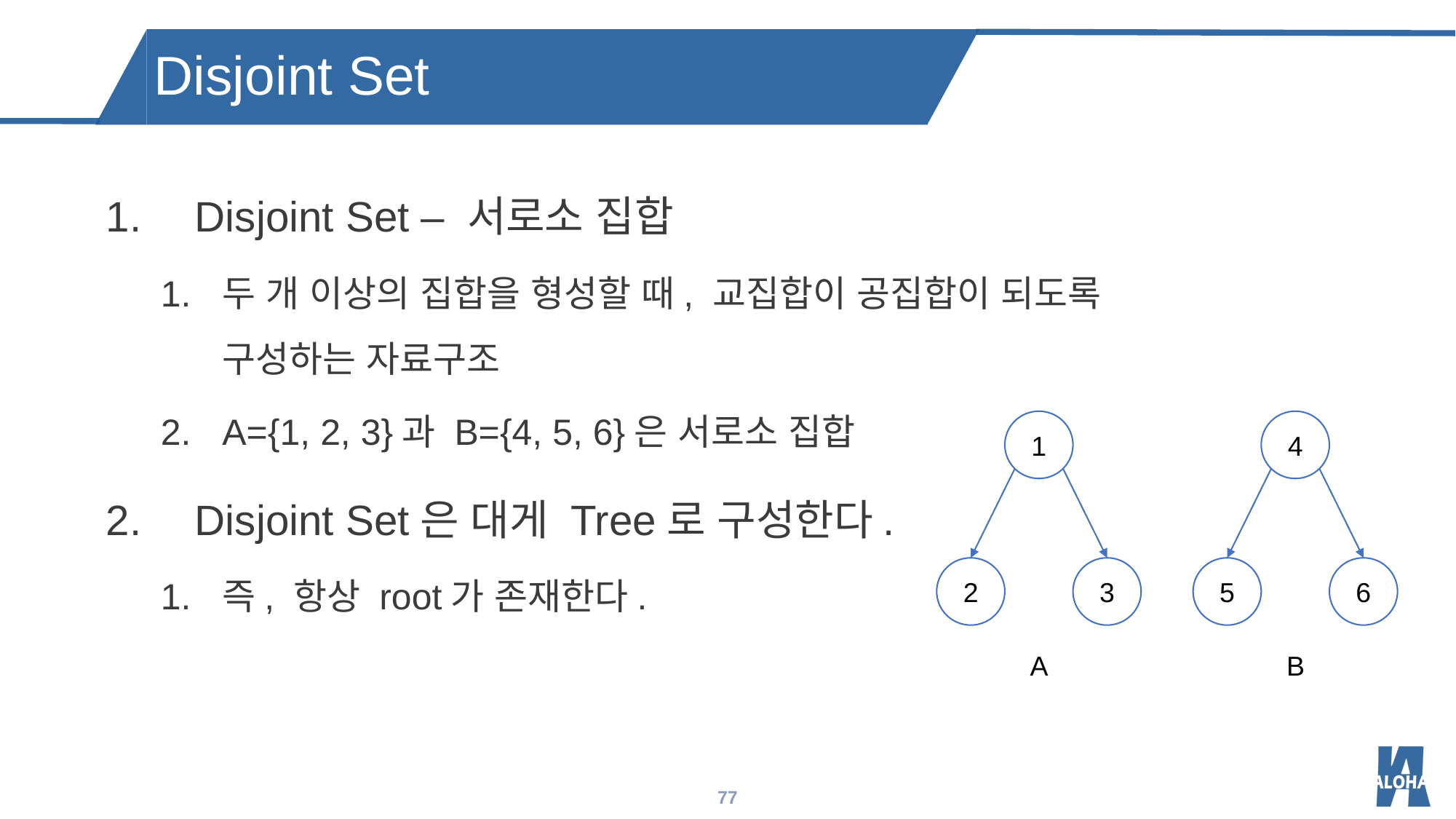

Disjoint Set
Disjoint Set – 서로소 집합
두 개 이상의 집합을 형성할 때, 교집합이 공집합이 되도록
구성하는 자료구조
A={1, 2, 3}과 B={4, 5, 6}은 서로소 집합
Disjoint Set은 대게 Tree로 구성한다.
즉, 항상 root가 존재한다.
4
1
2
3
5
6
A
B
77